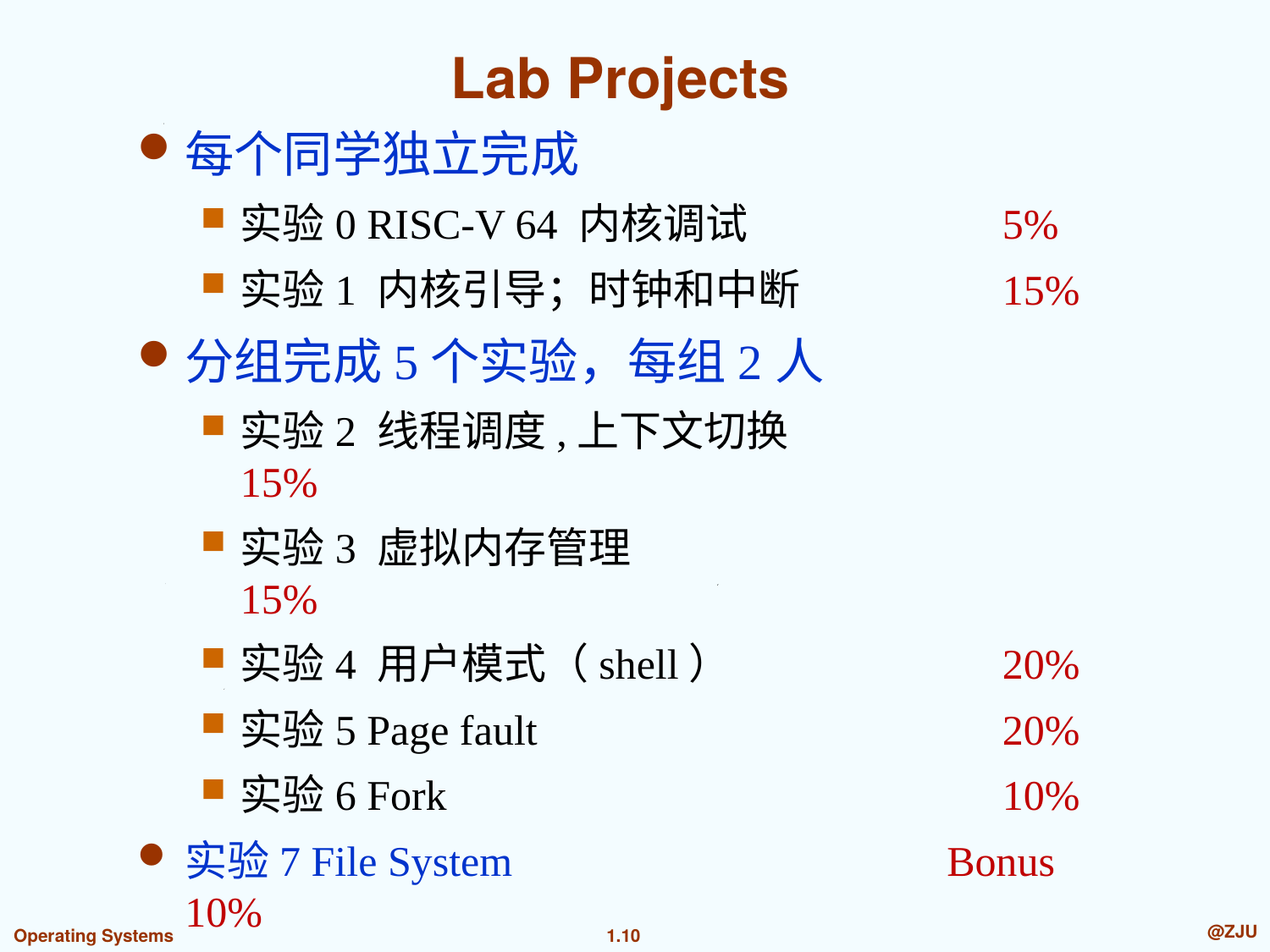

# Lab Projects
每个同学独立完成
实验0 RISC-V 64 内核调试		  	5%
实验1 内核引导；时钟和中断		15%
分组完成5个实验，每组2人
实验2 线程调度,上下文切换			15%
实验3 虚拟内存管理				15%
实验4 用户模式（shell）			20%
实验5 Page fault				20%
实验6 Fork					10%
实验7 File System				Bonus	10%